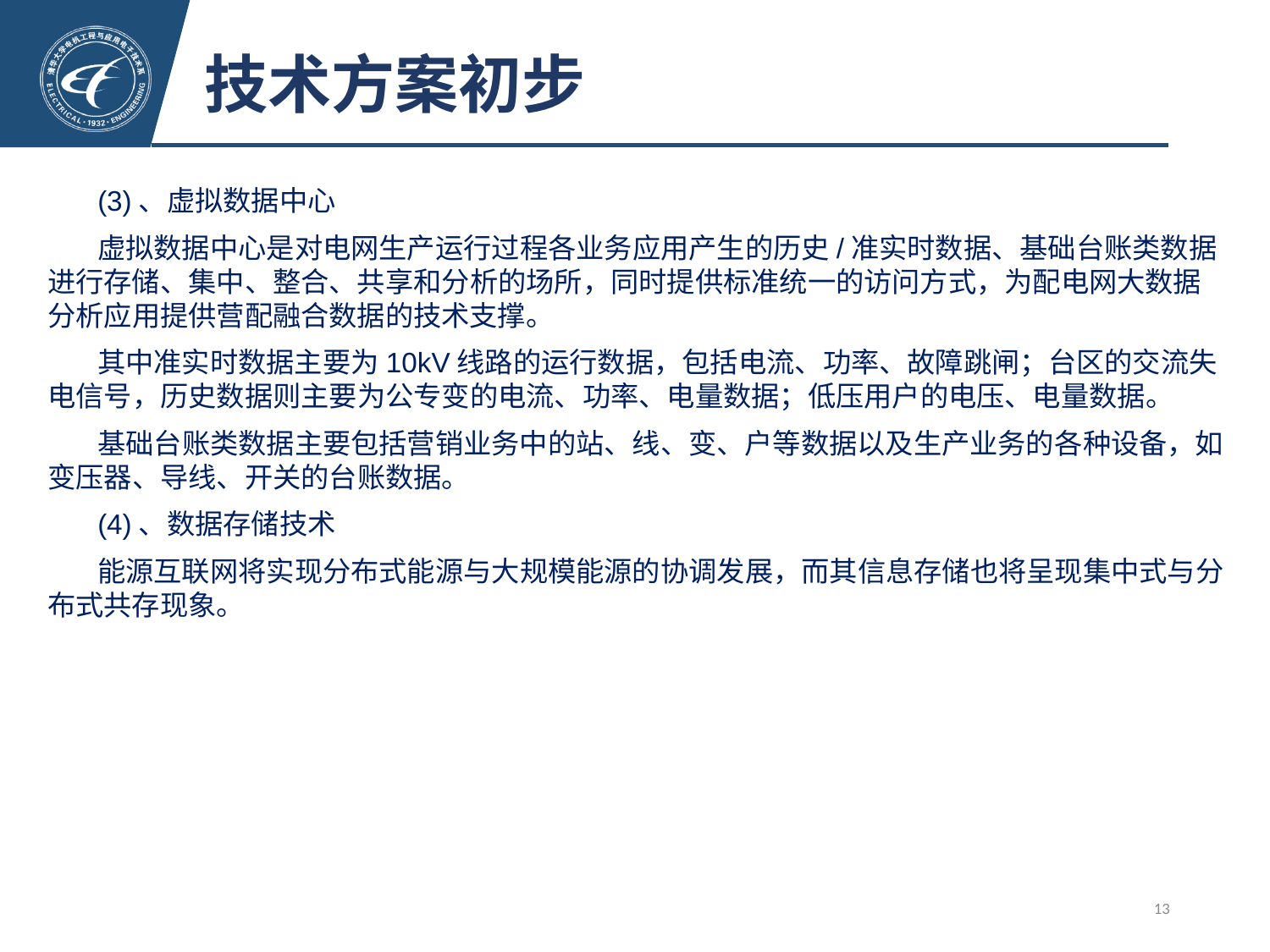

# 技术方案初步
(3)、虚拟数据中心
虚拟数据中心是对电网生产运行过程各业务应用产生的历史/准实时数据、基础台账类数据进行存储、集中、整合、共享和分析的场所，同时提供标准统一的访问方式，为配电网大数据分析应用提供营配融合数据的技术支撑。
其中准实时数据主要为10kV线路的运行数据，包括电流、功率、故障跳闸；台区的交流失电信号，历史数据则主要为公专变的电流、功率、电量数据；低压用户的电压、电量数据。
基础台账类数据主要包括营销业务中的站、线、变、户等数据以及生产业务的各种设备，如变压器、导线、开关的台账数据。
(4)、数据存储技术
能源互联网将实现分布式能源与大规模能源的协调发展，而其信息存储也将呈现集中式与分布式共存现象。
13